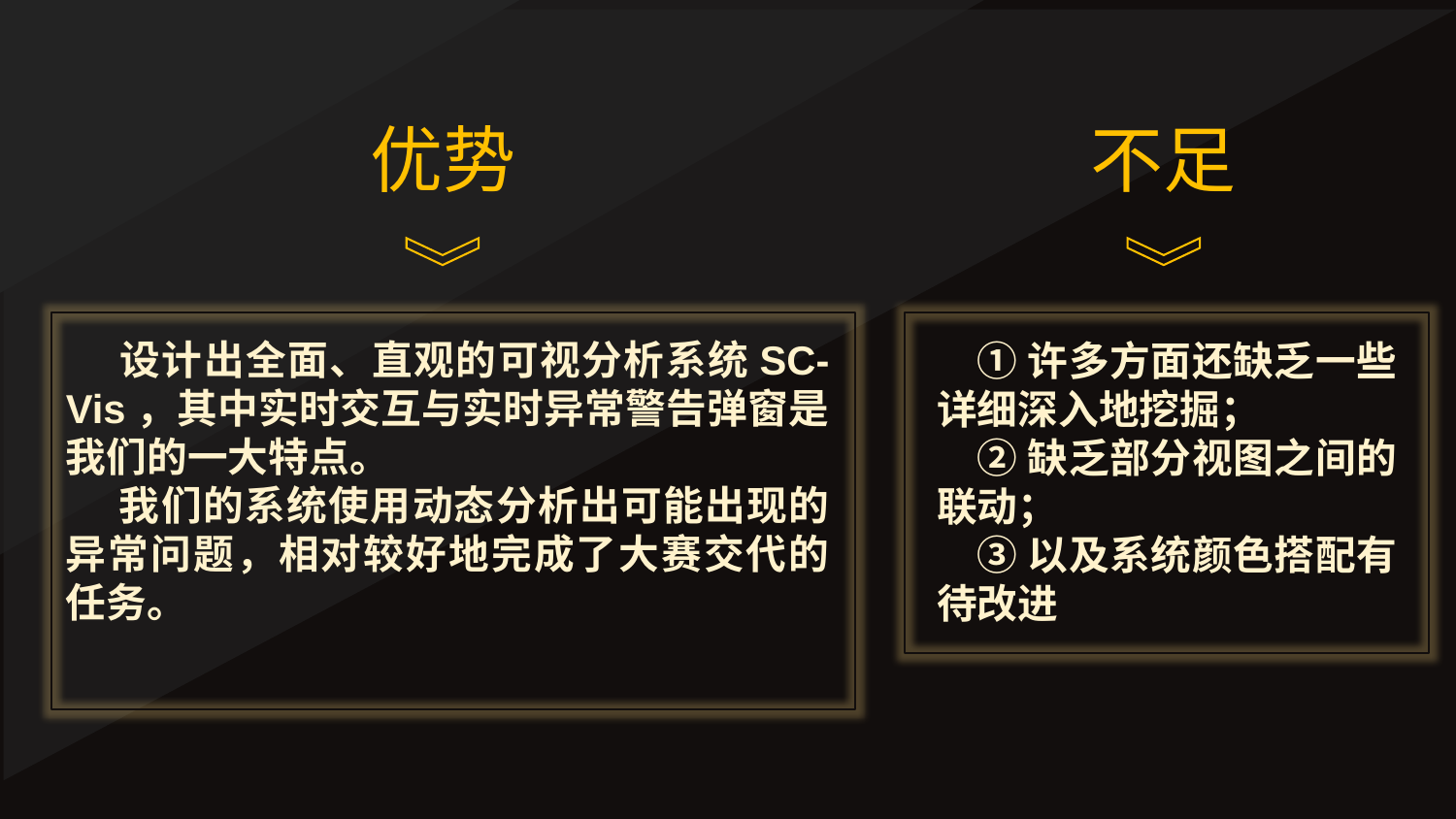

优势
不足

    设计出全面、直观的可视分析系统SC-Vis，其中实时交互与实时异常警告弹窗是我们的一大特点。
    我们的系统使用动态分析出可能出现的异常问题，相对较好地完成了大赛交代的任务。
    ①许多方面还缺乏一些详细深入地挖掘；
    ②缺乏部分视图之间的联动；
    ③以及系统颜色搭配有待改进